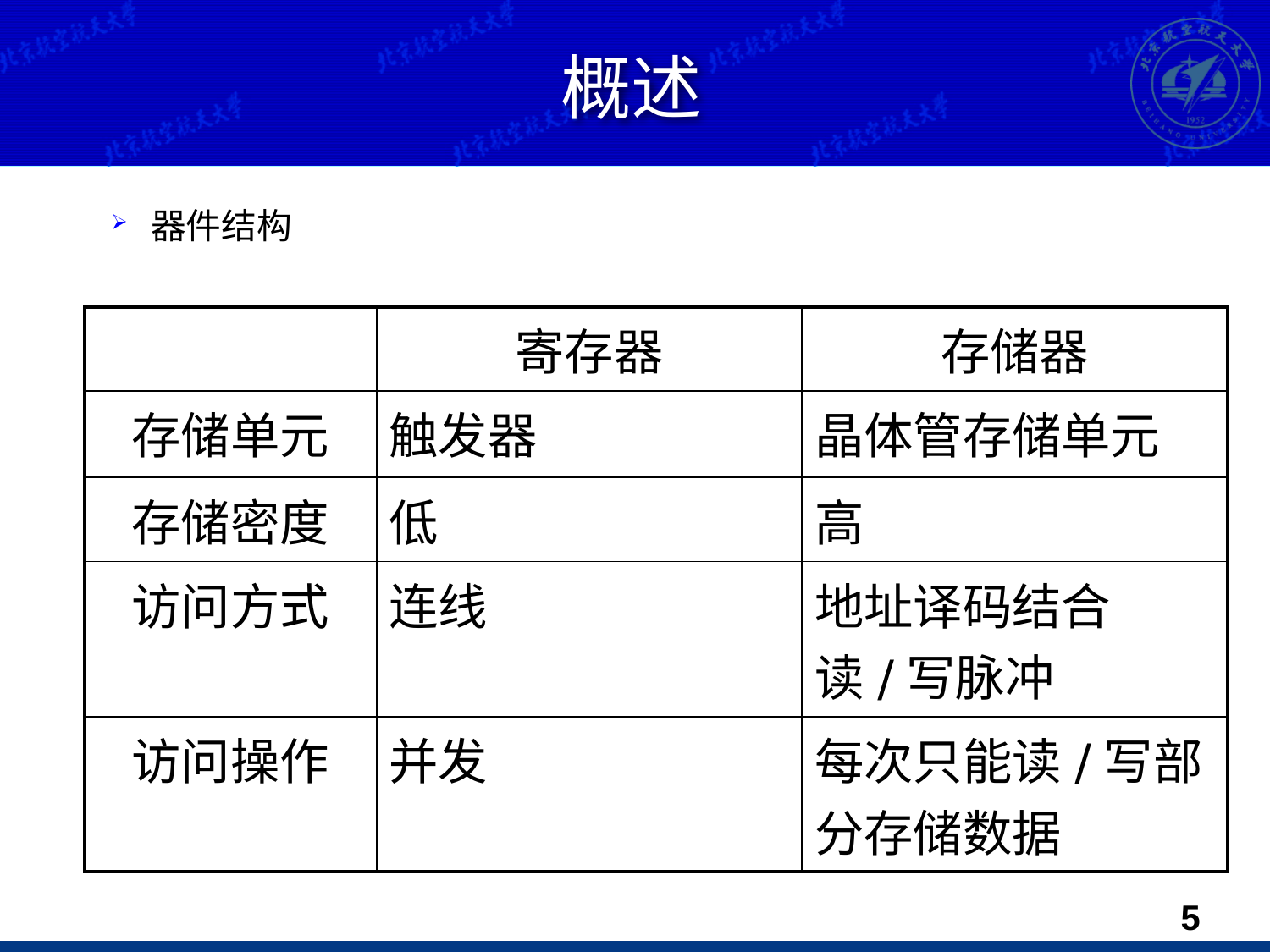

# 概述
器件结构
|  | 寄存器 | 存储器 |
| --- | --- | --- |
| 存储单元 | 触发器 | 晶体管存储单元 |
| 存储密度 | 低 | 高 |
| 访问方式 | 连线 | 地址译码结合读/写脉冲 |
| 访问操作 | 并发 | 每次只能读/写部分存储数据 |
5